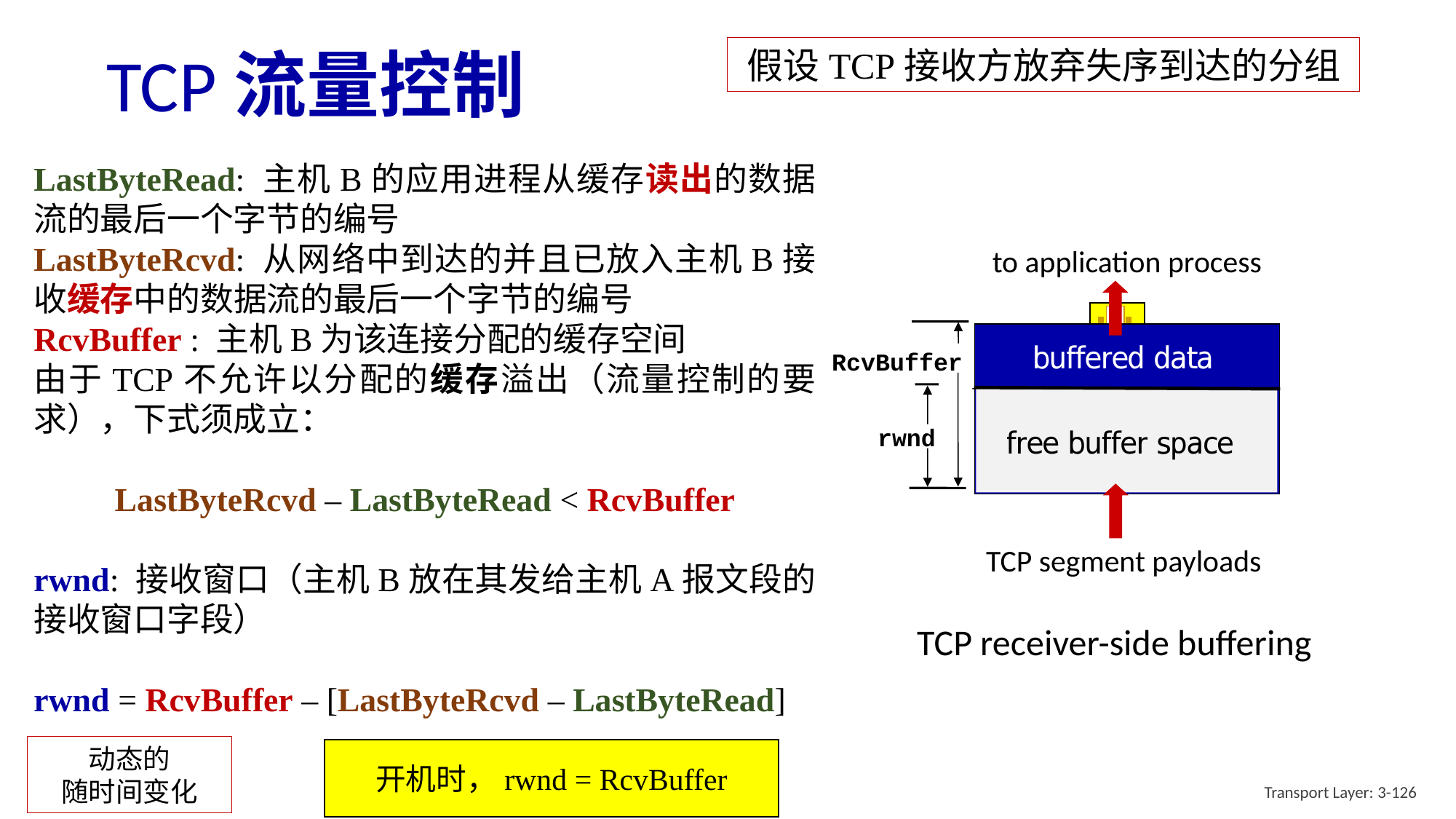

# TCP流量控制
假设TCP接收方放弃失序到达的分组
LastByteRead: 主机B的应用进程从缓存读出的数据流的最后一个字节的编号
LastByteRcvd: 从网络中到达的并且已放入主机B接收缓存中的数据流的最后一个字节的编号
RcvBuffer : 主机B为该连接分配的缓存空间
由于TCP不允许以分配的缓存溢出（流量控制的要求），下式须成立：

LastByteRcvd – LastByteRead < RcvBuffer

rwnd: 接收窗口（主机B放在其发给主机A报文段的接收窗口字段）

rwnd = RcvBuffer – [LastByteRcvd – LastByteRead]

to application process

buffered data

free buffer space

RcvBuffer

rwnd

TCP segment payloads
TCP receiver-side buffering
动态的
随时间变化
开机时，rwnd = RcvBuffer
Transport Layer: 3-126